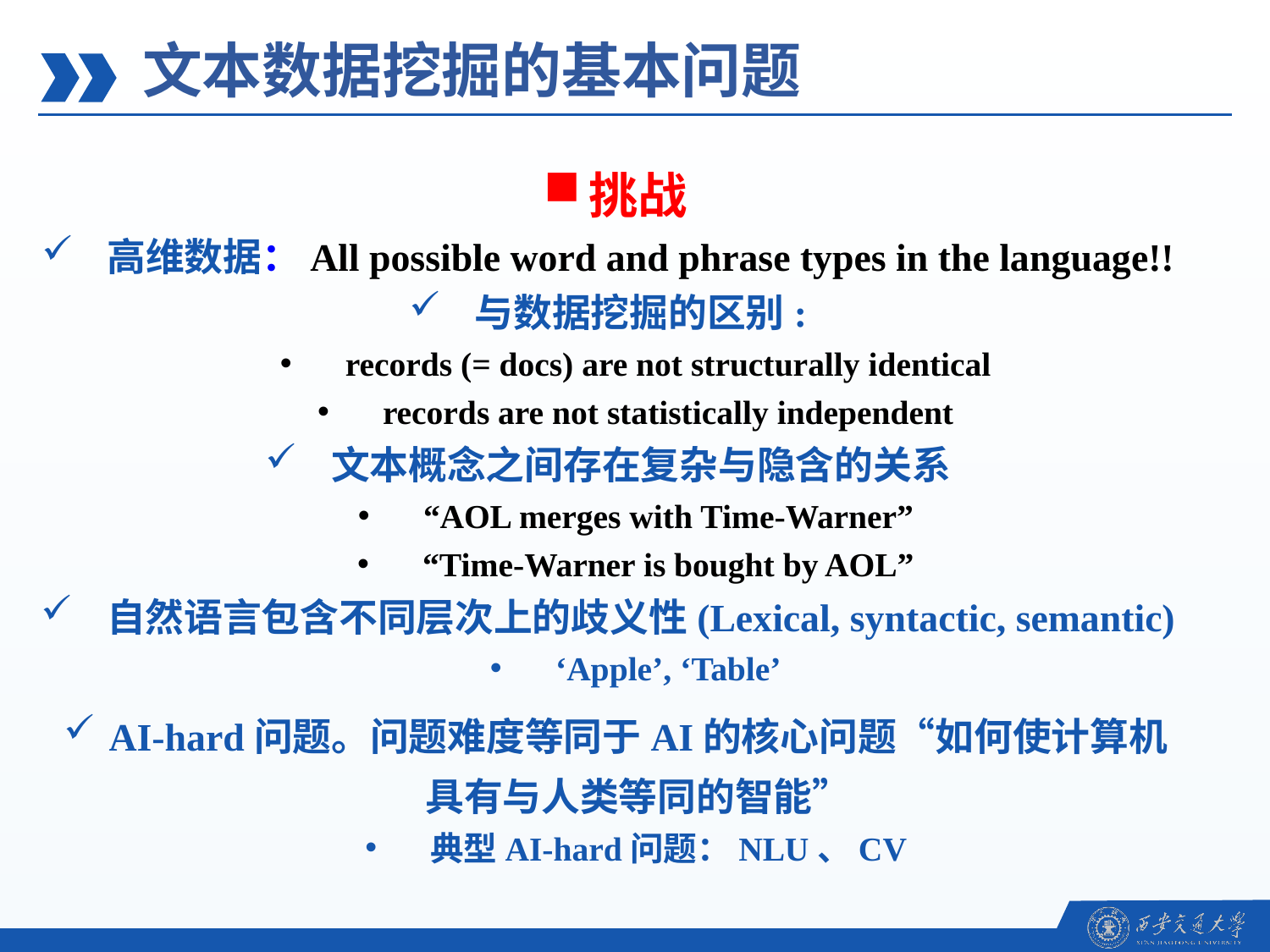

文本数据挖掘的基本问题
挑战
高维数据：All possible word and phrase types in the language!!
与数据挖掘的区别:
records (= docs) are not structurally identical
records are not statistically independent
文本概念之间存在复杂与隐含的关系
“AOL merges with Time-Warner”
“Time-Warner is bought by AOL”
自然语言包含不同层次上的歧义性(Lexical, syntactic, semantic)
‘Apple’, ‘Table’
AI-hard问题。问题难度等同于AI的核心问题“如何使计算机具有与人类等同的智能”
典型AI-hard问题：NLU、CV